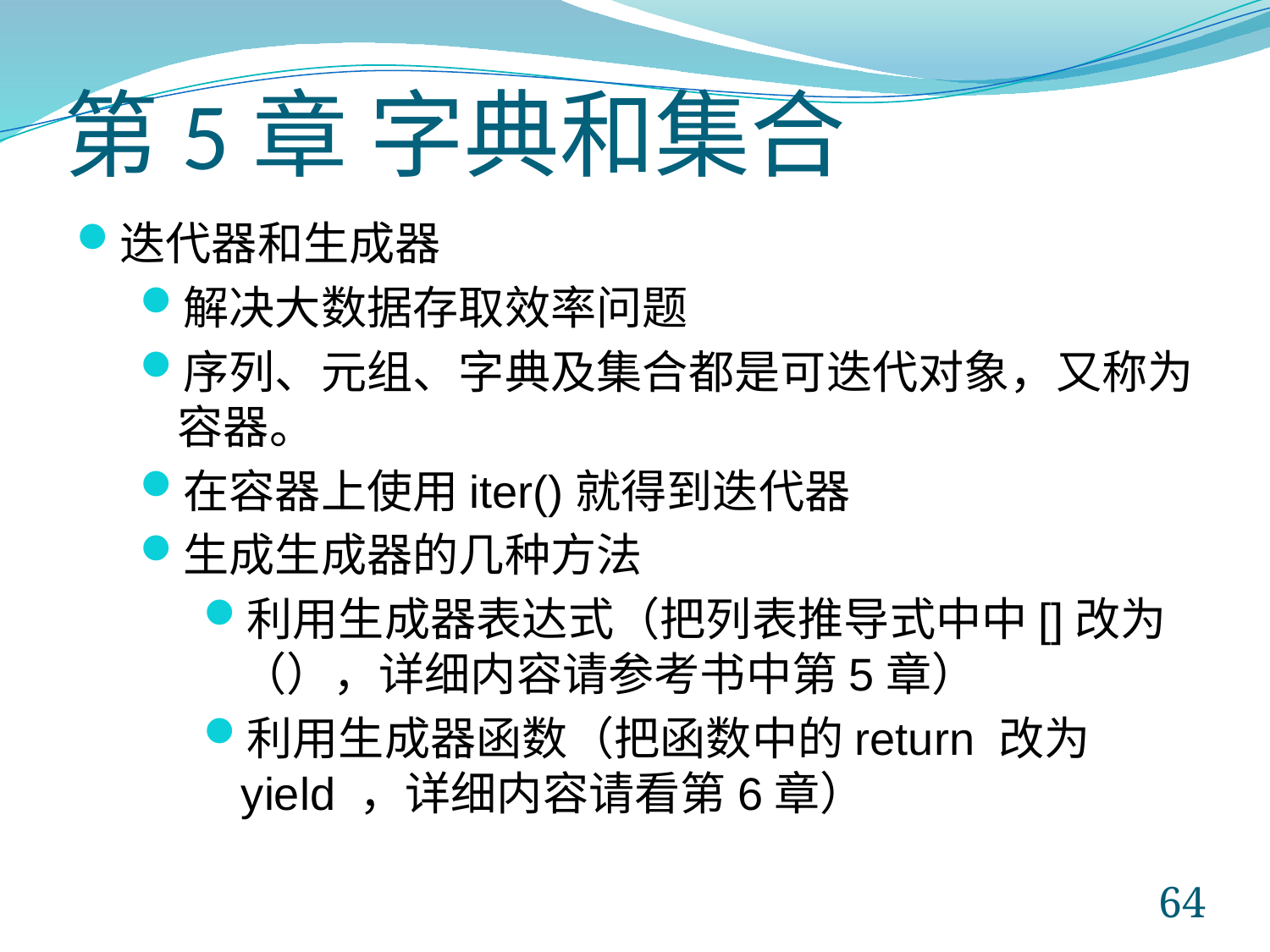

# 第5章 字典和集合
迭代器和生成器
解决大数据存取效率问题
序列、元组、字典及集合都是可迭代对象，又称为容器。
在容器上使用iter()就得到迭代器
生成生成器的几种方法
利用生成器表达式（把列表推导式中中[]改为（），详细内容请参考书中第5章）
利用生成器函数（把函数中的return 改为yield ，详细内容请看第6章）

64